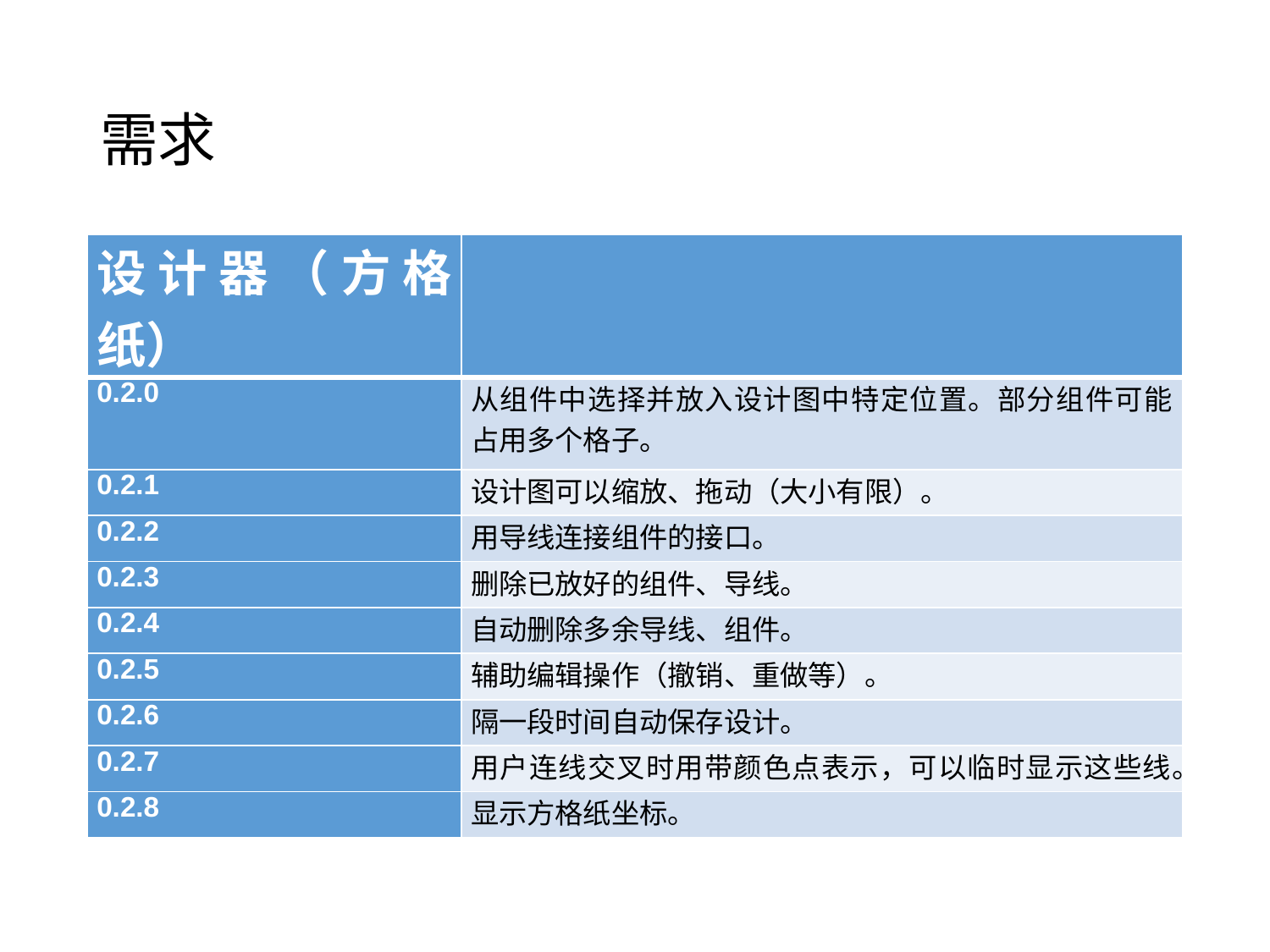

# 需求
| 设计器（方格纸） |  |
| --- | --- |
| 0.2.0 | 从组件中选择并放入设计图中特定位置。部分组件可能占用多个格子。 |
| 0.2.1 | 设计图可以缩放、拖动（大小有限）。 |
| 0.2.2 | 用导线连接组件的接口。 |
| 0.2.3 | 删除已放好的组件、导线。 |
| 0.2.4 | 自动删除多余导线、组件。 |
| 0.2.5 | 辅助编辑操作（撤销、重做等）。 |
| 0.2.6 | 隔一段时间自动保存设计。 |
| 0.2.7 | 用户连线交叉时用带颜色点表示，可以临时显示这些线。 |
| 0.2.8 | 显示方格纸坐标。 |